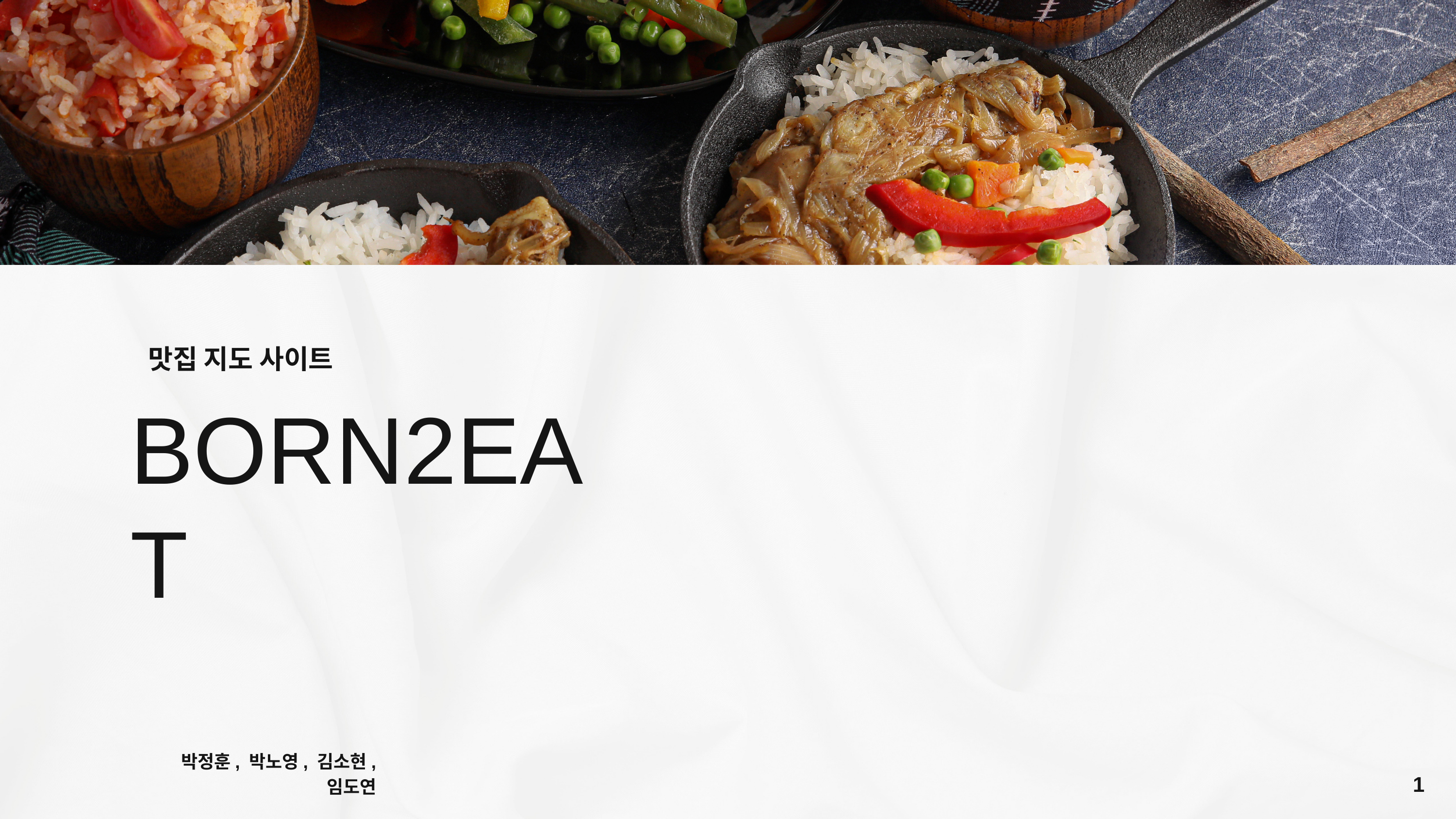

맛집 지도 사이트
BORN2EAT
박정훈, 박노영, 김소현, 임도연
1